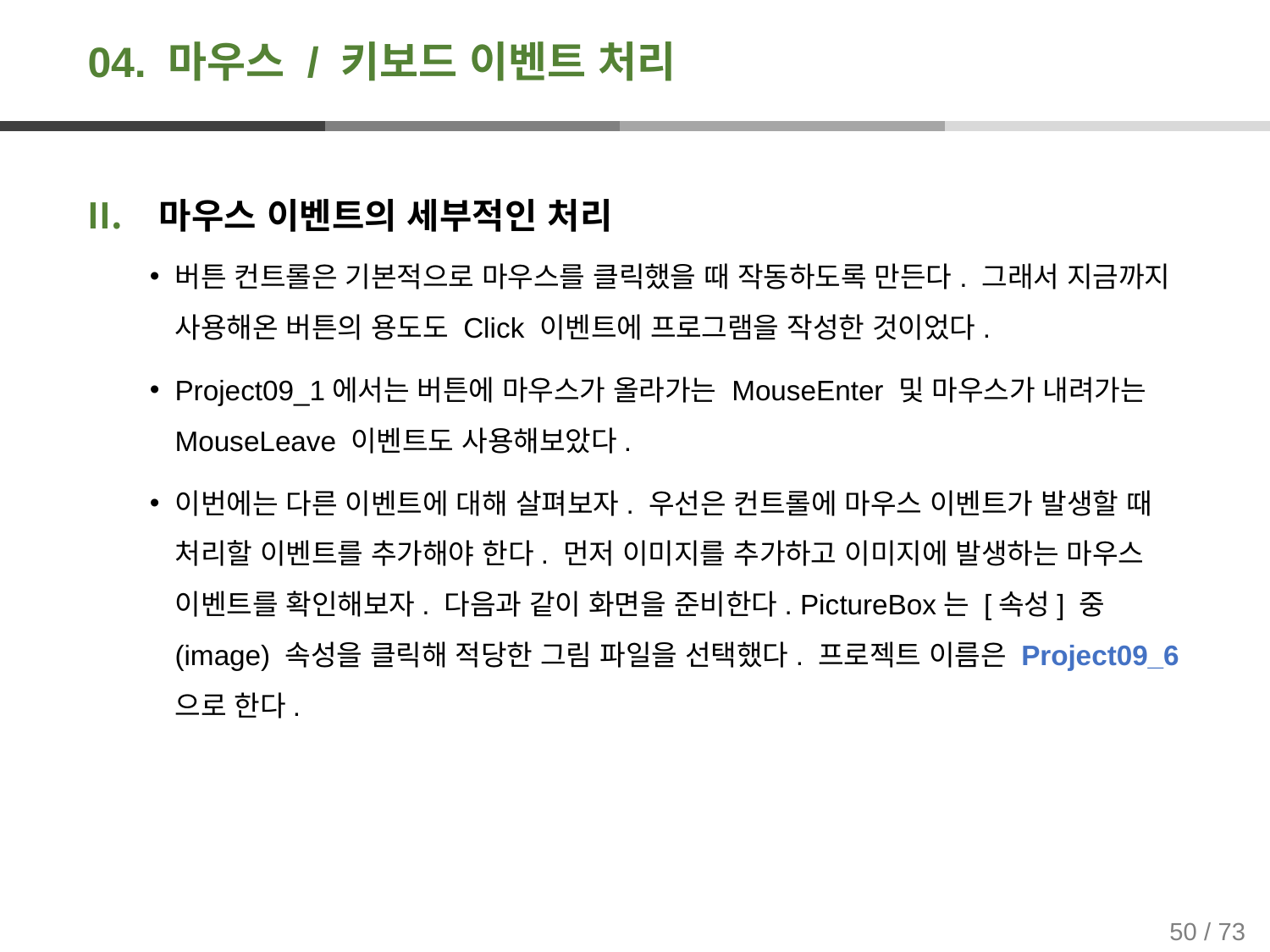

# 04. 마우스 / 키보드 이벤트 처리
마우스 이벤트의 세부적인 처리
버튼 컨트롤은 기본적으로 마우스를 클릭했을 때 작동하도록 만든다. 그래서 지금까지 사용해온 버튼의 용도도 Click 이벤트에 프로그램을 작성한 것이었다.
Project09_1에서는 버튼에 마우스가 올라가는 MouseEnter 및 마우스가 내려가는 MouseLeave 이벤트도 사용해보았다.
이번에는 다른 이벤트에 대해 살펴보자. 우선은 컨트롤에 마우스 이벤트가 발생할 때 처리할 이벤트를 추가해야 한다. 먼저 이미지를 추가하고 이미지에 발생하는 마우스 이벤트를 확인해보자. 다음과 같이 화면을 준비한다. PictureBox는 [속성] 중 (image) 속성을 클릭해 적당한 그림 파일을 선택했다. 프로젝트 이름은 Project09_6으로 한다.